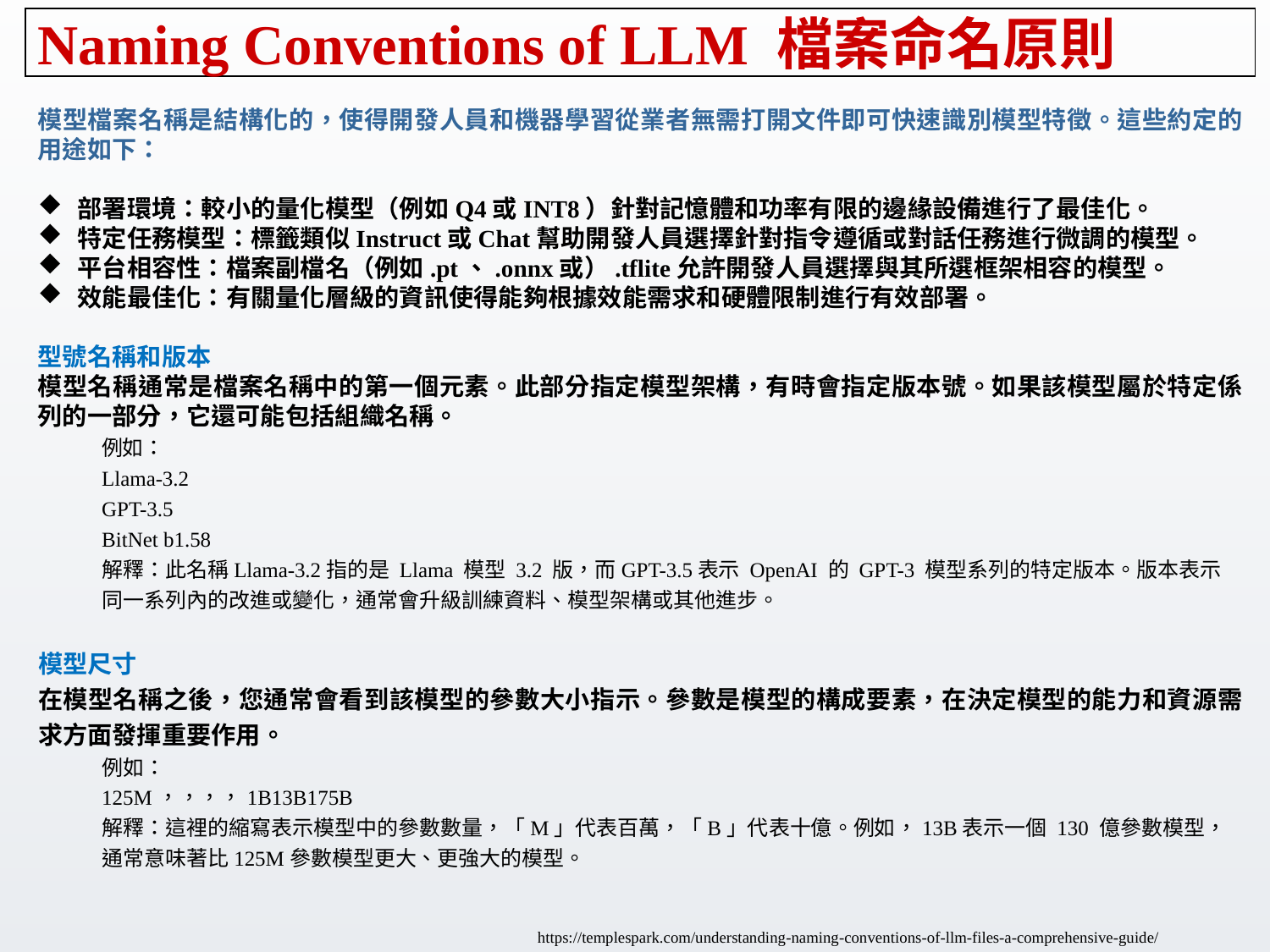

# Naming Conventions of LLM 檔案命名原則
模型檔案名稱是結構化的，使得開發人員和機器學習從業者無需打開文件即可快速識別模型特徵。這些約定的用途如下：

部署環境：較小的量化模型（例如Q4或INT8）針對記憶體和功率有限的邊緣設備進行了最佳化。
特定任務模型：標籤類似Instruct或Chat幫助開發人員選擇針對指令遵循或對話任務進行微調的模型。
平台相容性：檔案副檔名（例如.pt、.onnx或）.tflite允許開發人員選擇與其所選框架相容的模型。
效能最佳化：有關量化層級的資訊使得能夠根據效能需求和硬體限制進行有效部署。

型號名稱和版本
模型名稱通常是檔案名稱中的第一個元素。此部分指定模型架構，有時會指定版本號。如果該模型屬於特定係列的一部分，它還可能包括組織名稱。
例如：
Llama-3.2
GPT-3.5
BitNet b1.58
解釋：此名稱Llama-3.2指的是 Llama 模型 3.2 版，而GPT-3.5表示 OpenAI 的 GPT-3 模型系列的特定版本。版本表示同一系列內的改進或變化，通常會升級訓練資料、模型架構或其他進步。

模型尺寸
在模型名稱之後，您通常會看到該模型的參數大小指示。參數是模型的構成要素，在決定模型的能力和資源需求方面發揮重要作用。
例如：
125M，，，，1B13B175B
解釋：這裡的縮寫表示模型中的參數數量，「M」代表百萬，「B」代表十億。例如，13B表示一個 130 億參數模型，通常意味著比125M參數模型更大、更強大的模型。
https://templespark.com/understanding-naming-conventions-of-llm-files-a-comprehensive-guide/